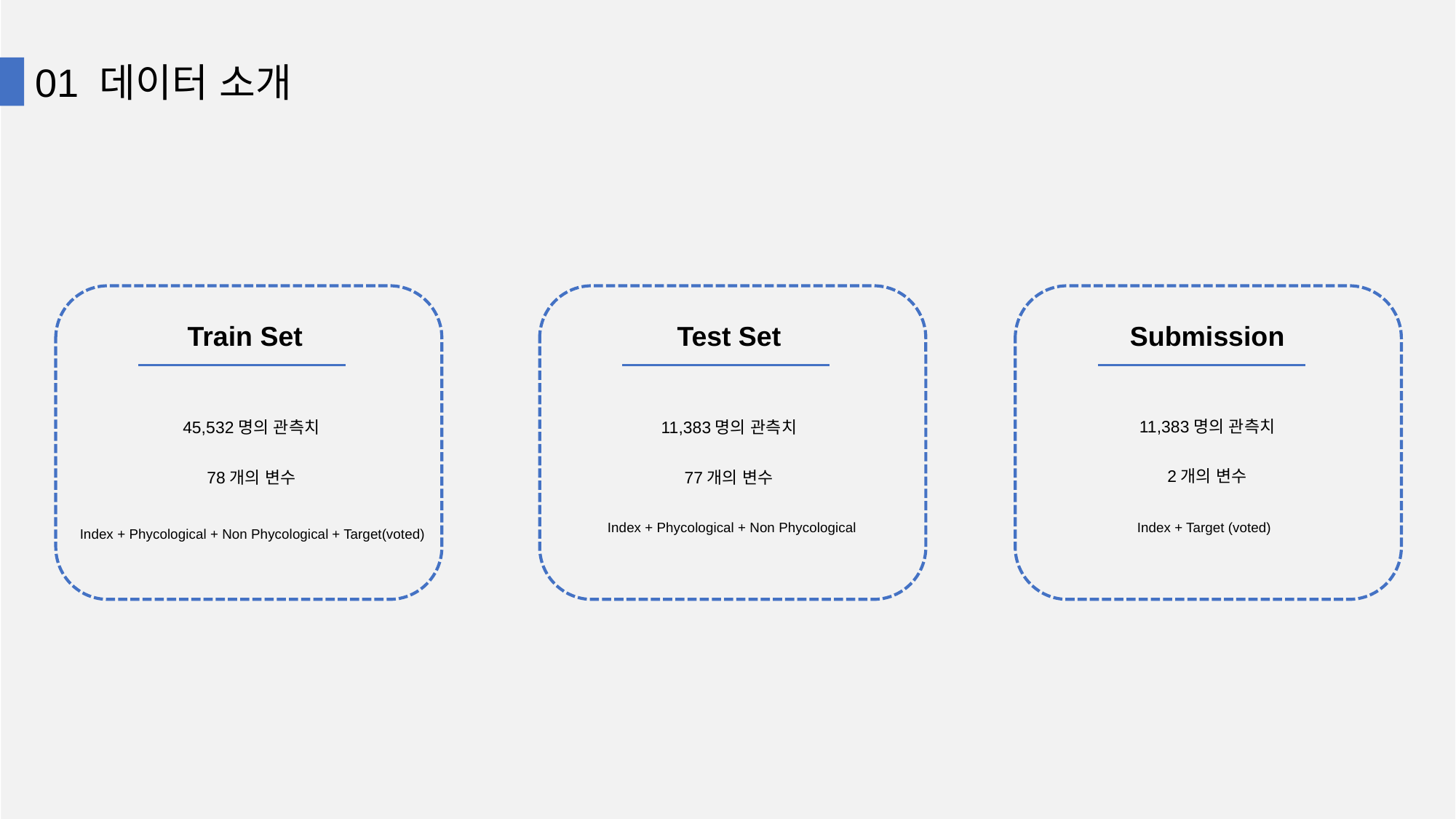

01 데이터 소개

Test Set

11,383명의 관측치
77개의 변수

Index + Phycological + Non Phycological

Train Set

45,532명의 관측치
78개의 변수

Index + Phycological + Non Phycological + Target(voted)
Submission

11,383명의 관측치
2개의 변수

Index + Target (voted)